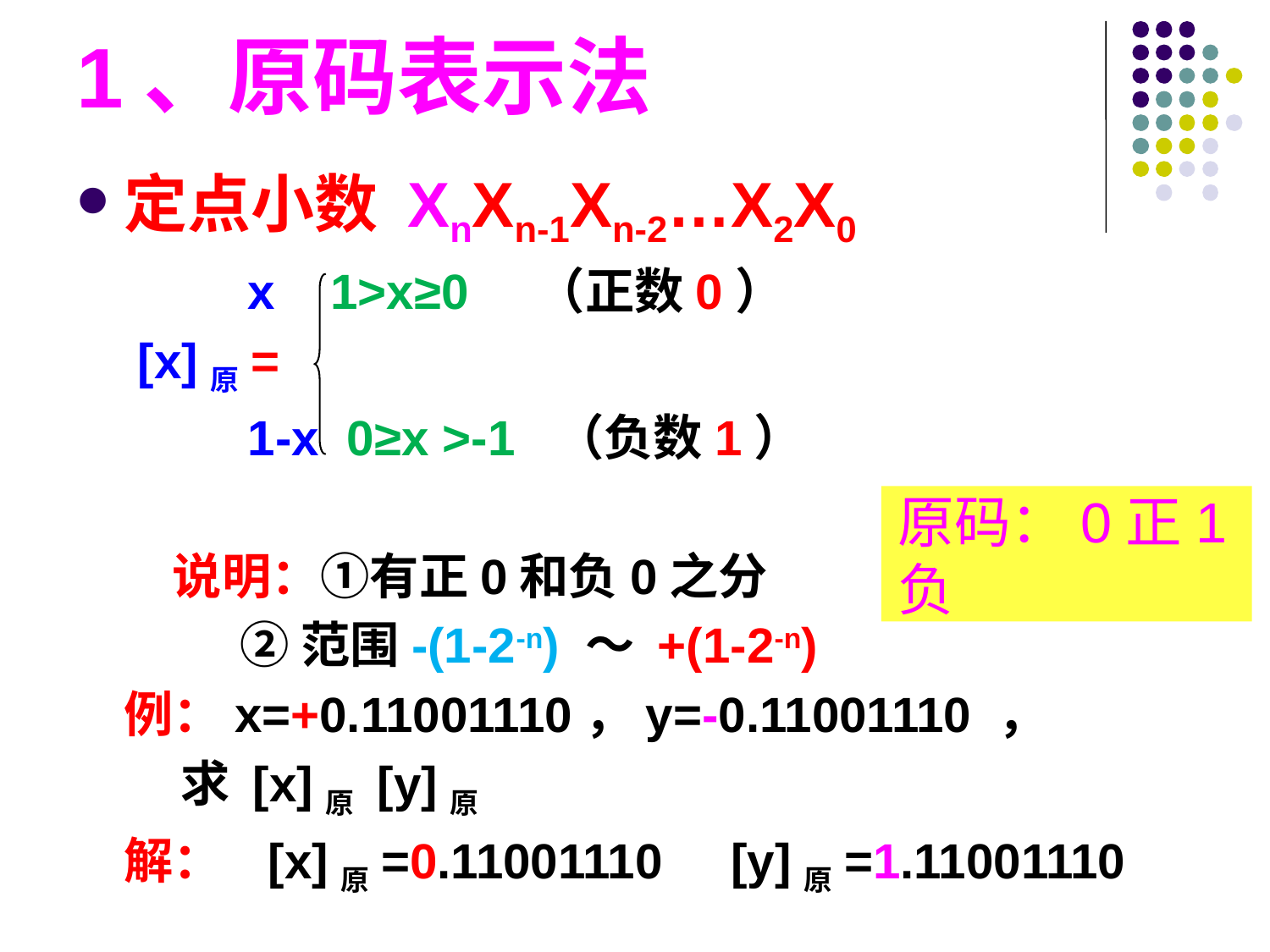

# 1、原码表示法
定点小数 XnXn-1Xn-2…X2X0
         x    1>x≥0    （正数0）
 [x]原=
         1-x  0≥x >-1  （负数1）

说明：①有正0和负0之分
      ②范围-(1-2-n) ～ +(1-2-n)
例：x=+0.11001110，y=-0.11001110 ，
    求 [x]原 [y]原
解：   [x]原=0.11001110     [y]原=1.11001110

原码：0正1负